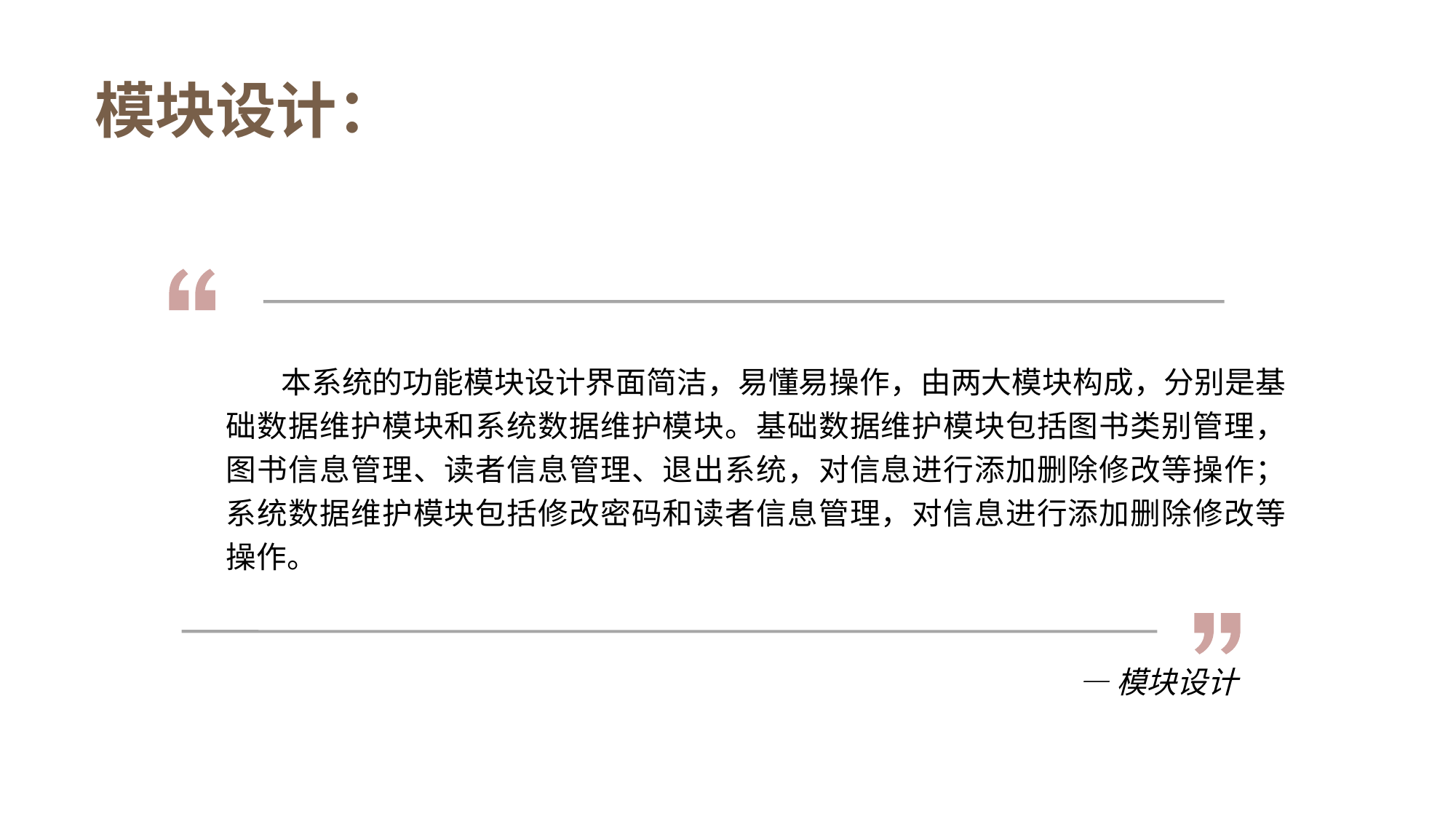

模块设计：

       本系统的功能模块设计界面简洁，易懂易操作，由两大模块构成，分别是基础数据维护模块和系统数据维护模块。基础数据维护模块包括图书类别管理，图书信息管理、读者信息管理、退出系统，对信息进行添加删除修改等操作；系统数据维护模块包括修改密码和读者信息管理，对信息进行添加删除修改等操作。

—模块设计